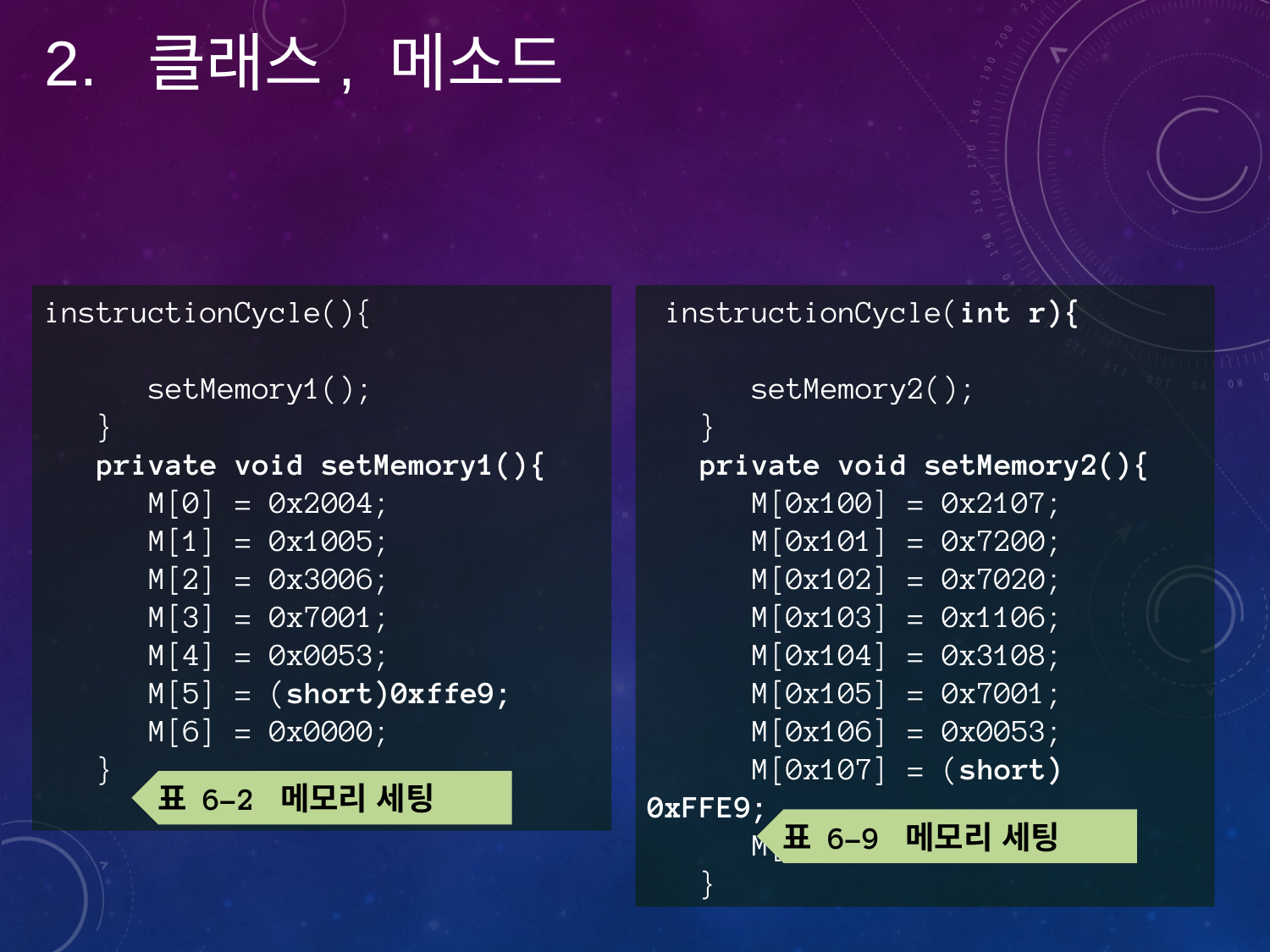

클래스, 메소드
instructionCycle(){
      setMemory1();
   }
   private void setMemory1(){
      M[0] = 0x2004;
      M[1] = 0x1005;
      M[2] = 0x3006;
      M[3] = 0x7001;
      M[4] = 0x0053;
      M[5] = (short)0xffe9;
      M[6] = 0x0000;
   }

 instructionCycle(int r){
      setMemory2();
   }
   private void setMemory2(){
      M[0x100] = 0x2107;
      M[0x101] = 0x7200;
      M[0x102] = 0x7020;
      M[0x103] = 0x1106;
      M[0x104] = 0x3108;
      M[0x105] = 0x7001;
      M[0x106] = 0x0053;
      M[0x107] = (short) 0xFFE9;
      M[0x108] = 0x0000;
   }
표 6-2 메모리 세팅
표 6-9 메모리 세팅